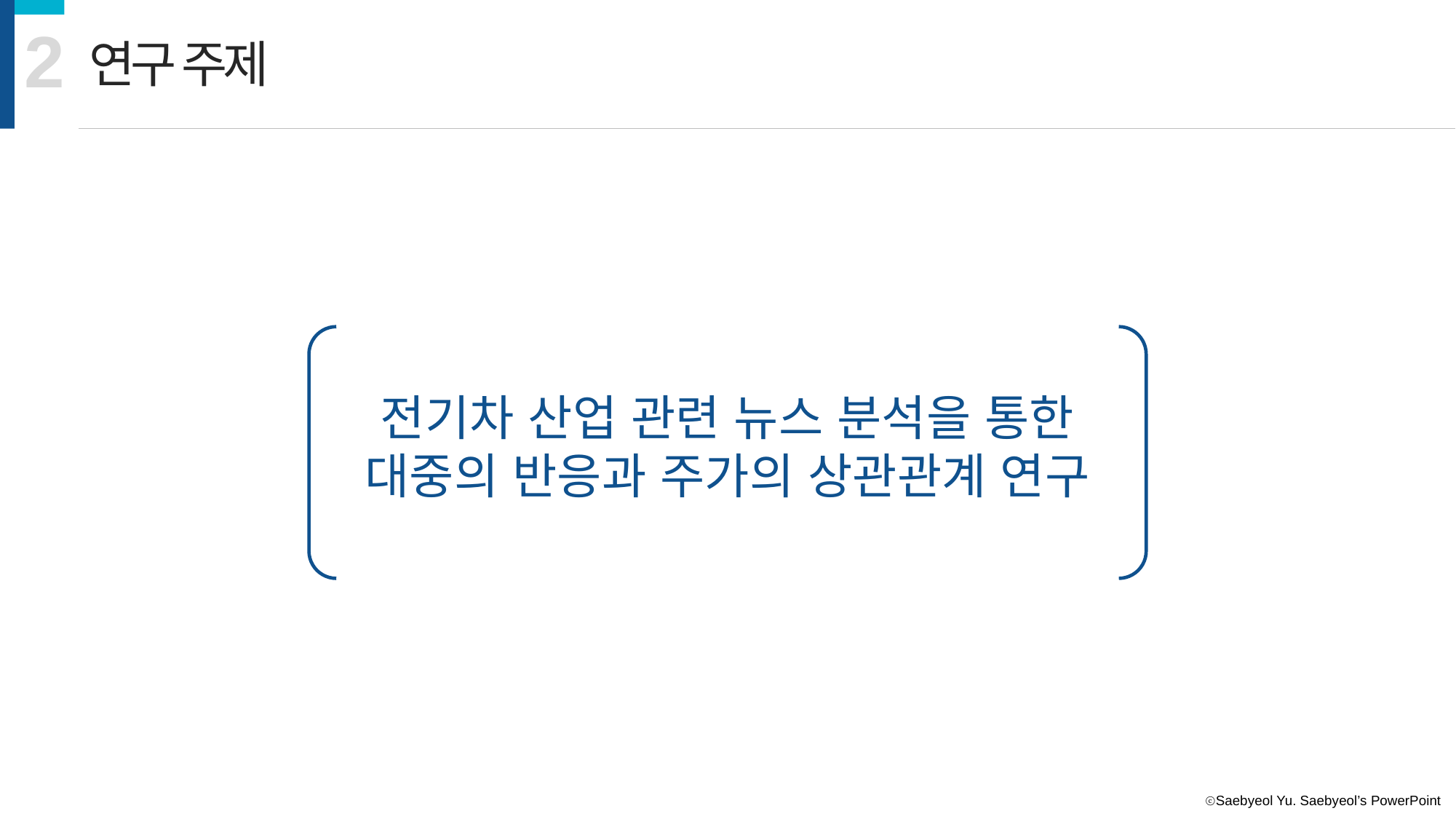

2
연구 주제

전기차 산업 관련 뉴스 분석을 통한
대중의 반응과 주가의 상관관계 연구